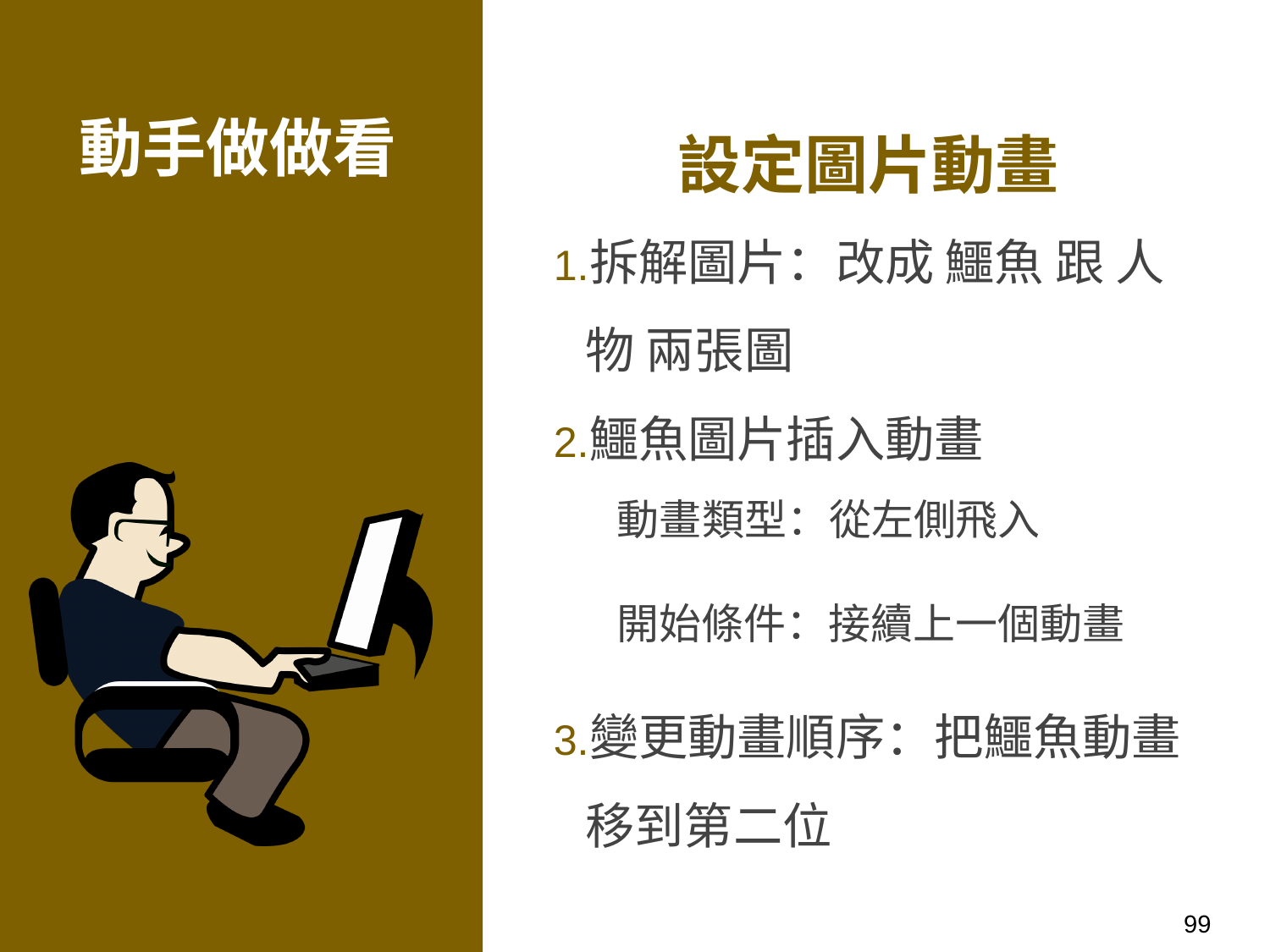

# 動手做做看
設定圖片動畫
拆解圖片：改成 鱷魚 跟 人物 兩張圖
鱷魚圖片插入動畫
動畫類型：從左側飛入
開始條件：接續上一個動畫
變更動畫順序：把鱷魚動畫移到第二位
99